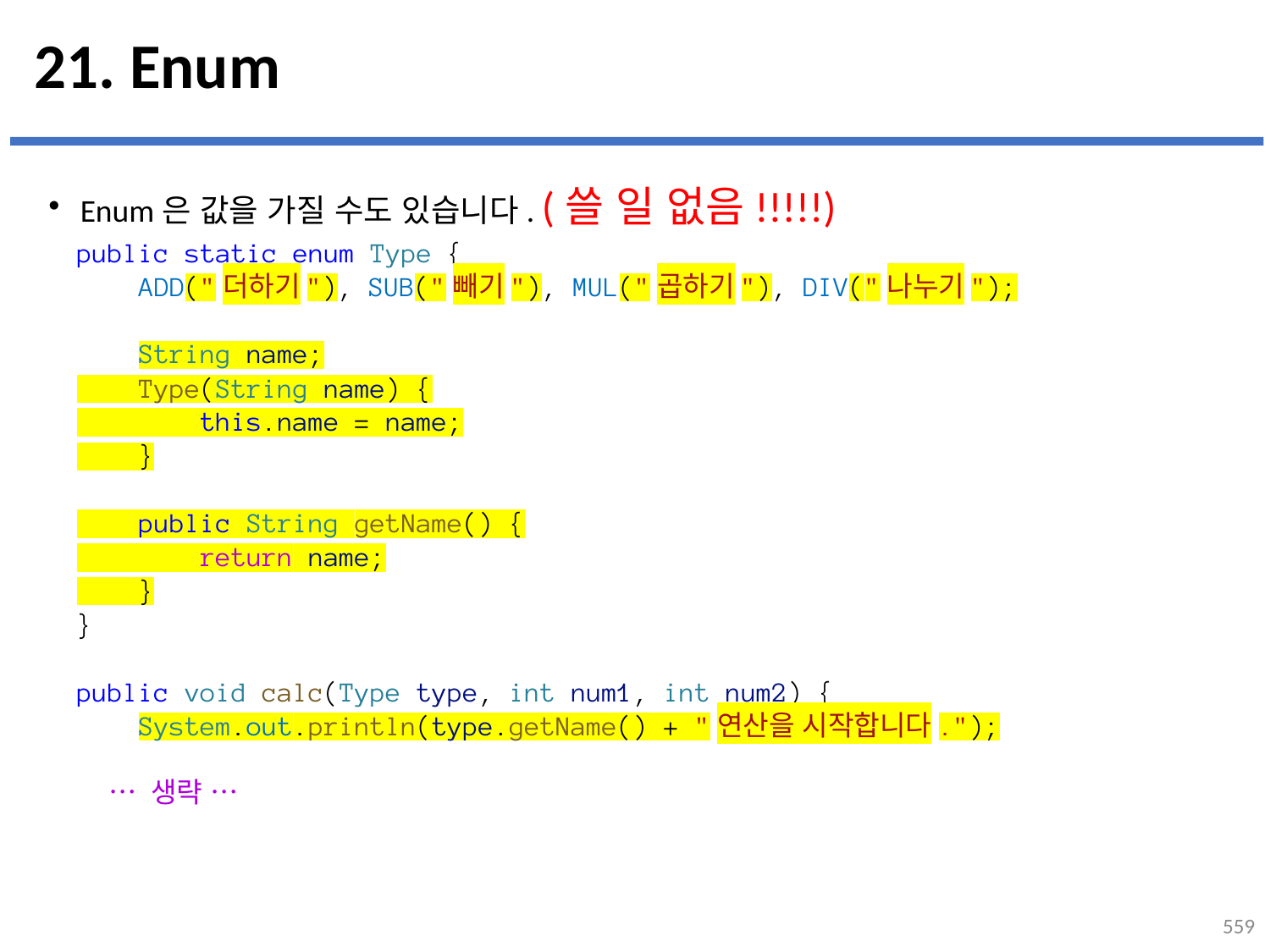

# 21. Enum
Enum은 값을 가질 수도 있습니다. (쓸 일 없음!!!!!)
public static enum Type {
    ADD("더하기"), SUB("빼기"), MUL("곱하기"), DIV("나누기");
    String name;
    Type(String name) {
        this.name = name;
    }
    public String getName() {
        return name;
    }
}
public void calc(Type type, int num1, int num2) {
    System.out.println(type.getName() + "연산을 시작합니다.");

    … 생략 …
559